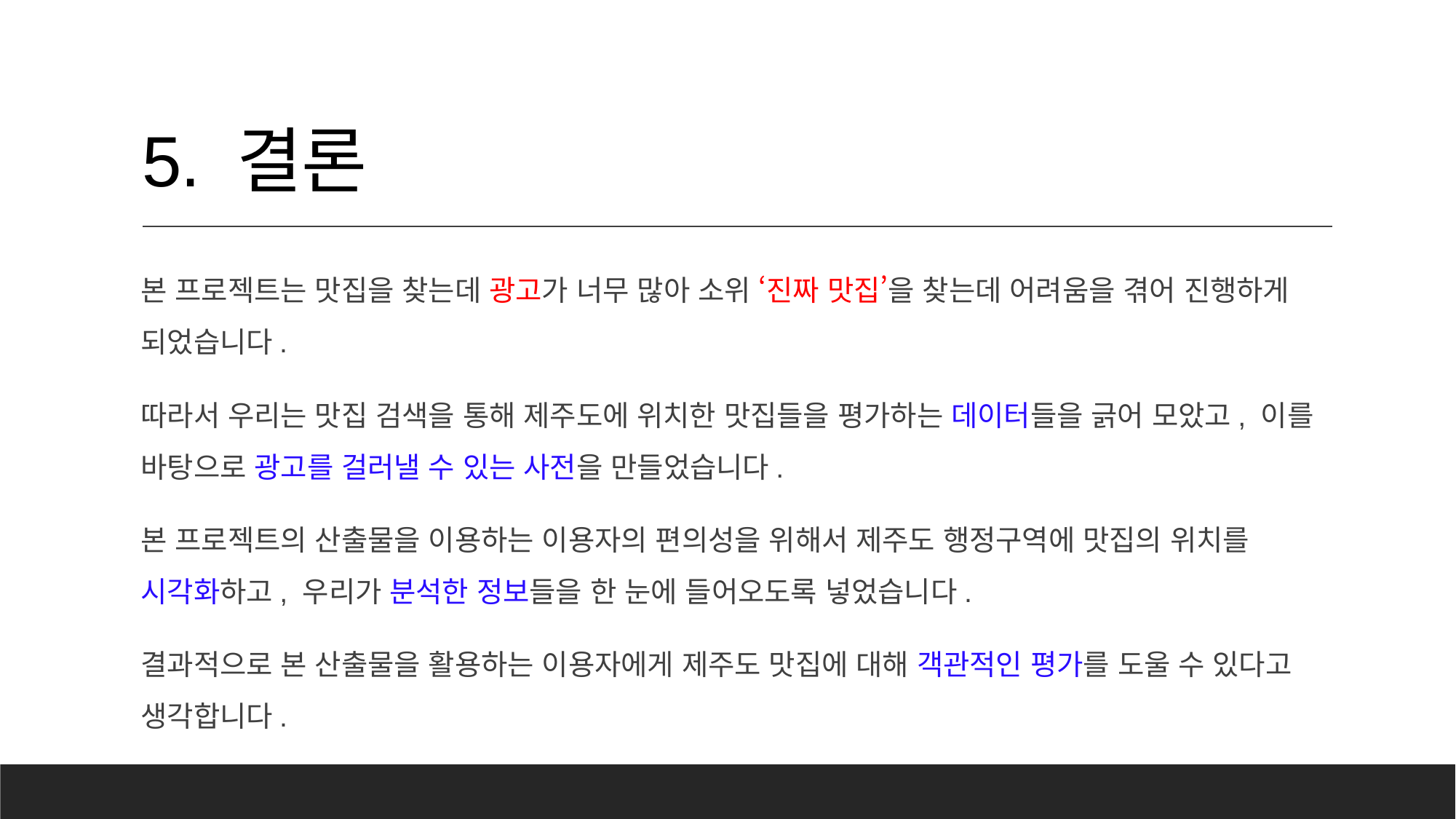

# 5. 결론
본 프로젝트는 맛집을 찾는데 광고가 너무 많아 소위 ‘진짜 맛집’을 찾는데 어려움을 겪어 진행하게 되었습니다.
따라서 우리는 맛집 검색을 통해 제주도에 위치한 맛집들을 평가하는 데이터들을 긁어 모았고, 이를 바탕으로 광고를 걸러낼 수 있는 사전을 만들었습니다.
본 프로젝트의 산출물을 이용하는 이용자의 편의성을 위해서 제주도 행정구역에 맛집의 위치를 시각화하고, 우리가 분석한 정보들을 한 눈에 들어오도록 넣었습니다.
결과적으로 본 산출물을 활용하는 이용자에게 제주도 맛집에 대해 객관적인 평가를 도울 수 있다고 생각합니다.